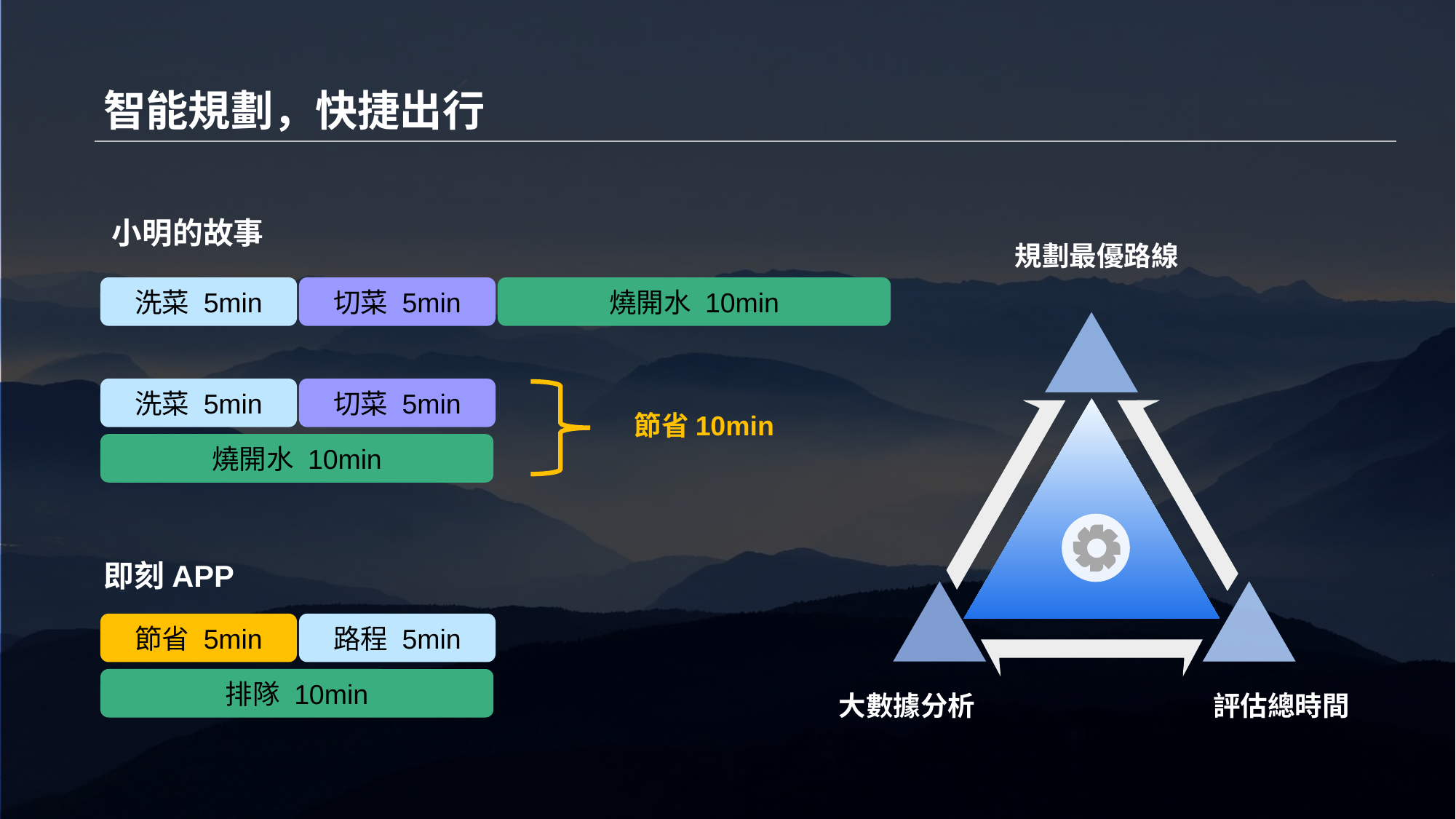

# 流暢便捷的用戶體驗

智能規劃，快捷出行
小明的故事
洗菜 5min
切菜 5min
燒開水 10min
洗菜 5min
切菜 5min
燒開水 10min
節省 5min
路程 5min
排隊 10min
即刻APP
規劃最優路線

大數據分析
評估總時間

節省10min